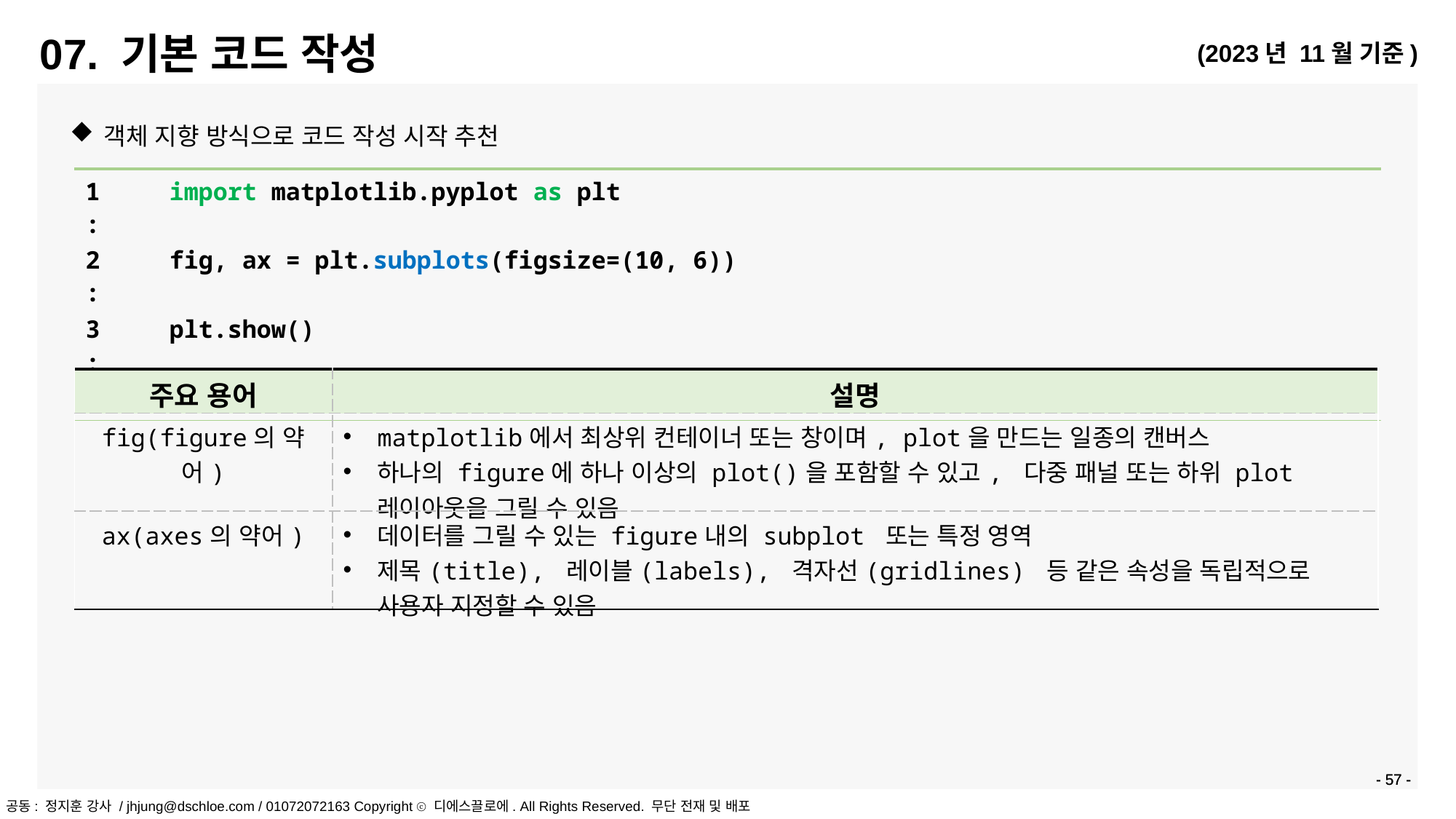

07. 기본 코드 작성
객체 지향 방식으로 코드 작성 시작 추천
| 1 : | import matplotlib.pyplot as plt |
| --- | --- |
| 2 : | fig, ax = plt.subplots(figsize=(10, 6)) |
| 3 : | plt.show() |
|  | (Graph) |
| 주요 용어 | 설명 |
| --- | --- |
| fig(figure의 약어) | matplotlib에서 최상위 컨테이너 또는 창이며, plot을 만드는 일종의 캔버스 하나의 figure에 하나 이상의 plot()을 포함할 수 있고, 다중 패널 또는 하위 plot 레이아웃을 그릴 수 있음 |
| ax(axes의 약어) | 데이터를 그릴 수 있는 figure내의 subplot 또는 특정 영역 제목(title), 레이블(labels), 격자선(gridlines) 등 같은 속성을 독립적으로 사용자 지정할 수 있음 |
- 57 -